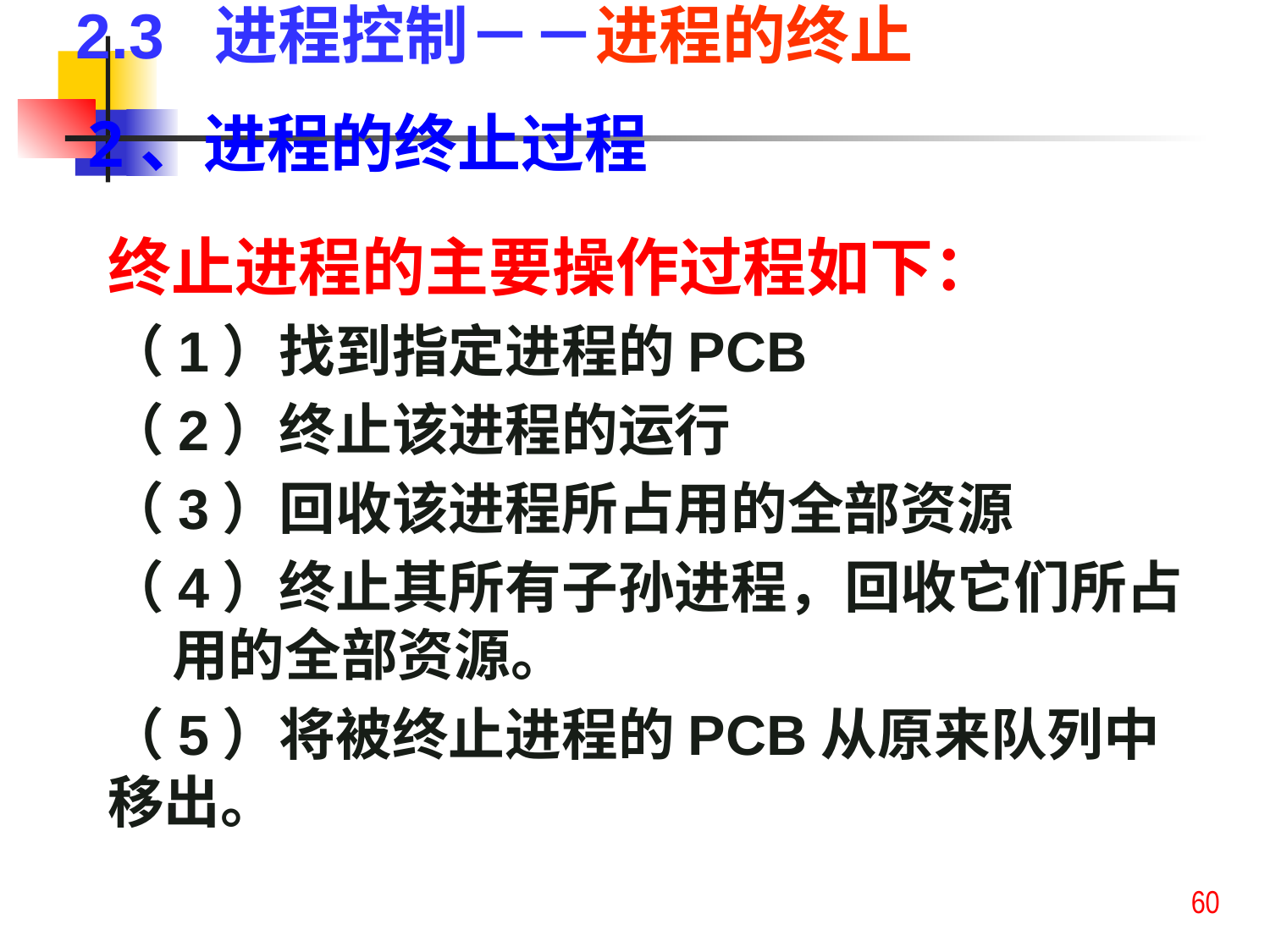

2.3  进程控制－－进程的终止
2、进程的终止过程
终止进程的主要操作过程如下：
（1）找到指定进程的PCB
（2）终止该进程的运行
（3）回收该进程所占用的全部资源
（4）终止其所有子孙进程，回收它们所占       用的全部资源。
（5）将被终止进程的PCB从原来队列中移出。
60